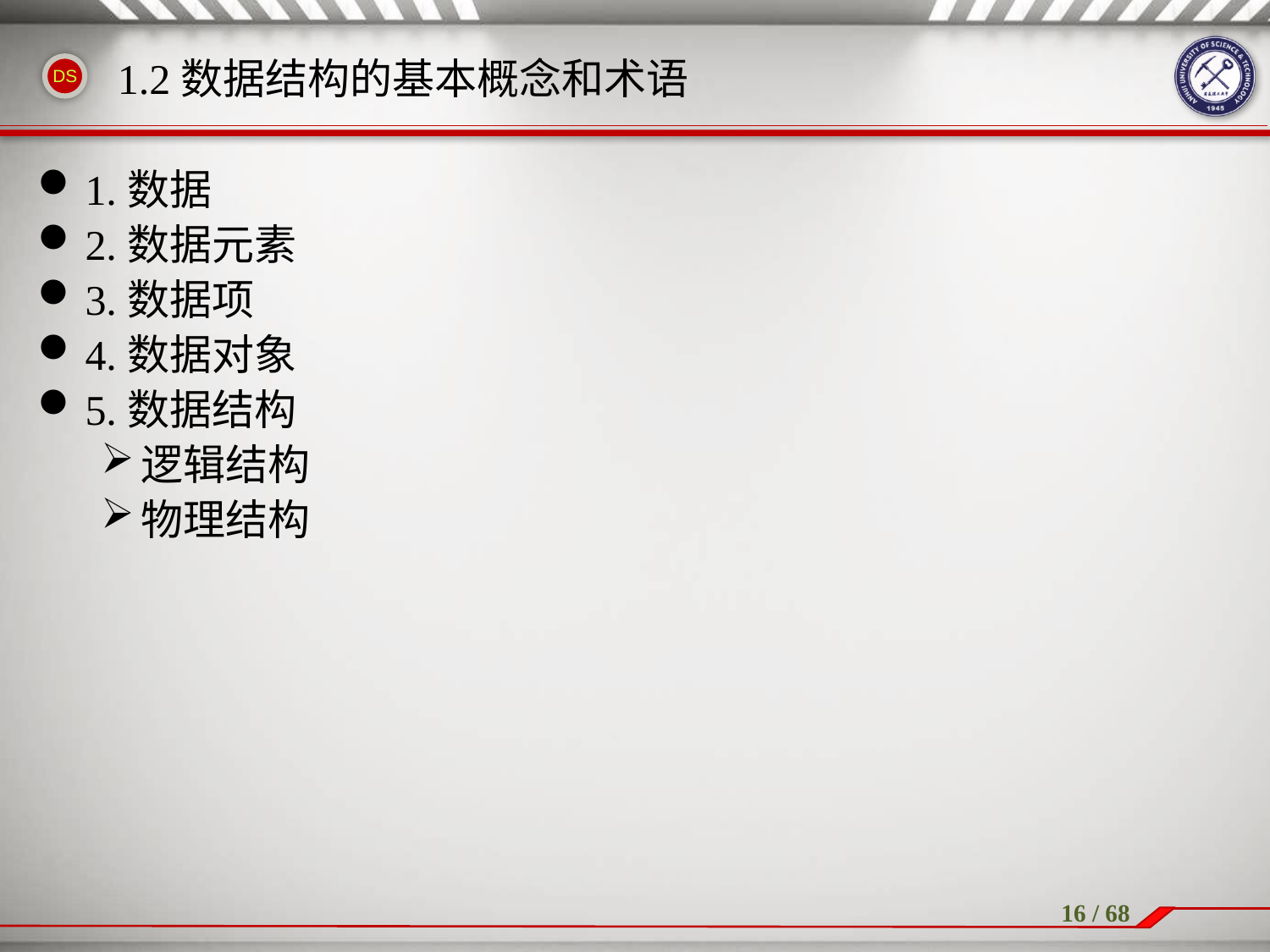

1.2数据结构的基本概念和术语
1.数据
2.数据元素
3.数据项
4.数据对象
5.数据结构
逻辑结构
物理结构